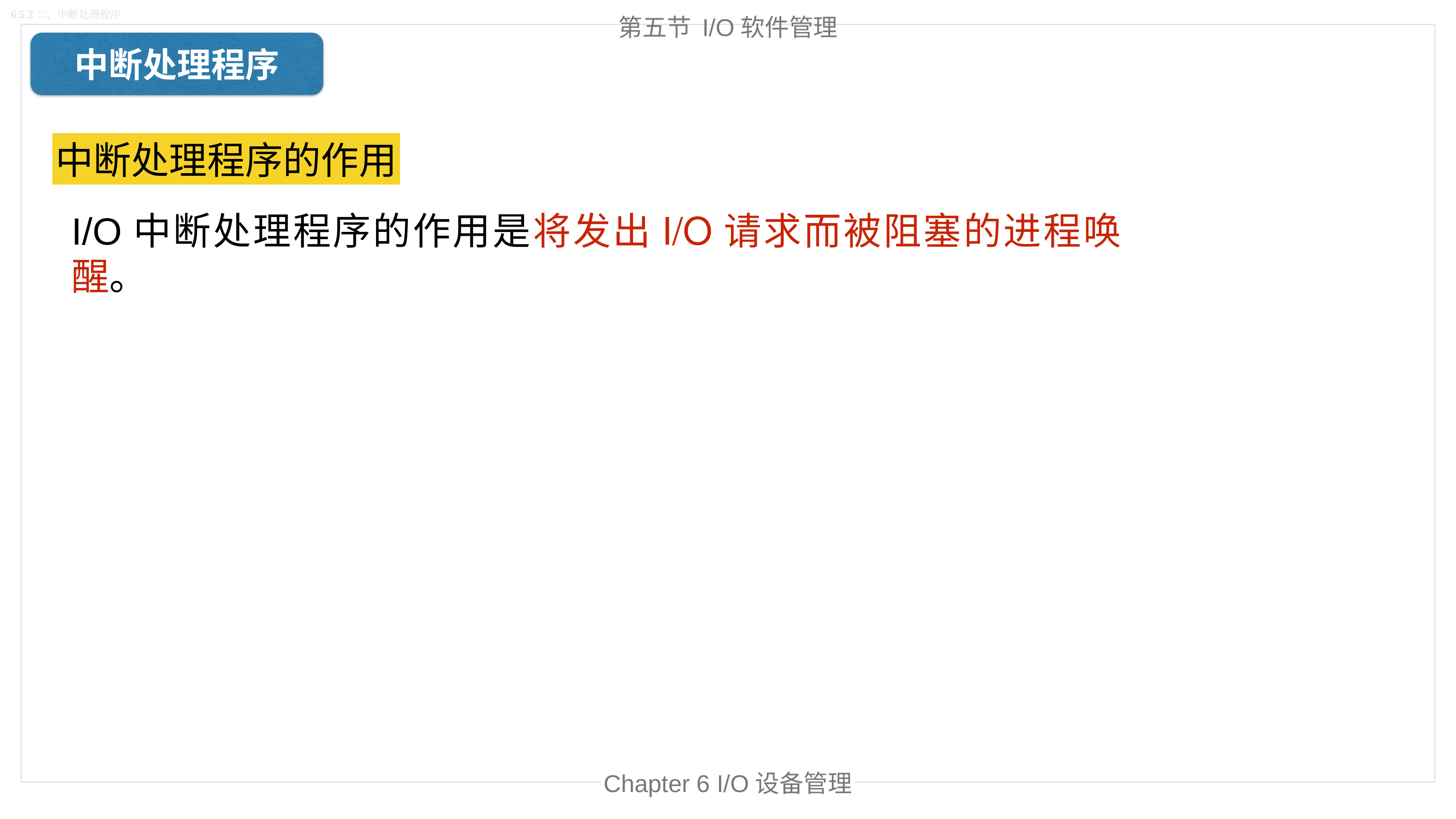

6.5.2二、中断处理程序
第五节 I/O软件管理

中断处理程序
中断处理程序的作用
I/O中断处理程序的作用是将发出I/O请求而被阻塞的进程唤醒。
Chapter 6 I/O设备管理
Chapter 处理器管理